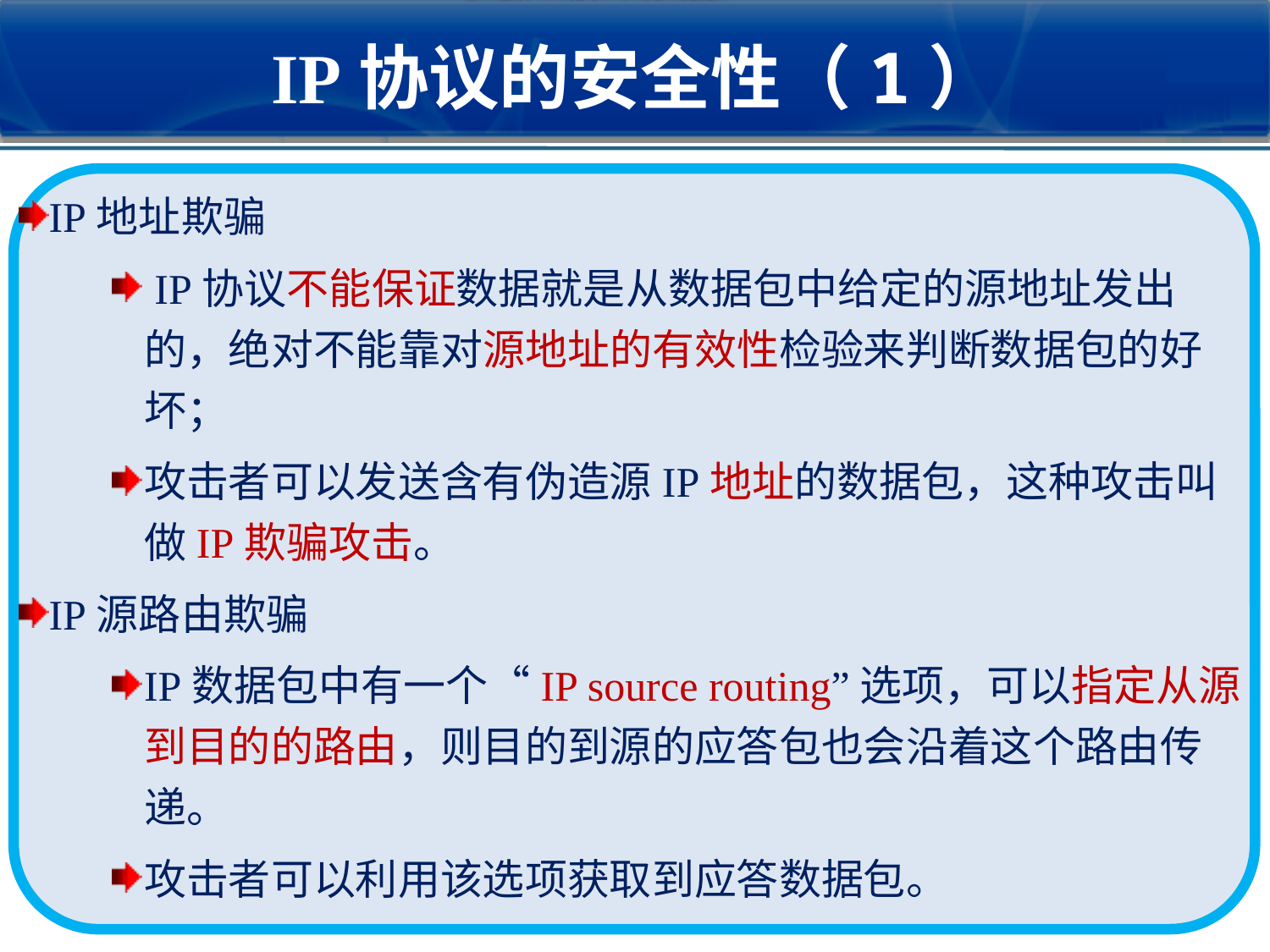

IP协议的安全性（1）

IP地址欺骗
 IP协议不能保证数据就是从数据包中给定的源地址发出的，绝对不能靠对源地址的有效性检验来判断数据包的好坏；
攻击者可以发送含有伪造源IP地址的数据包，这种攻击叫做IP欺骗攻击。
IP源路由欺骗
IP数据包中有一个“IP source routing”选项，可以指定从源到目的的路由，则目的到源的应答包也会沿着这个路由传递。
攻击者可以利用该选项获取到应答数据包。